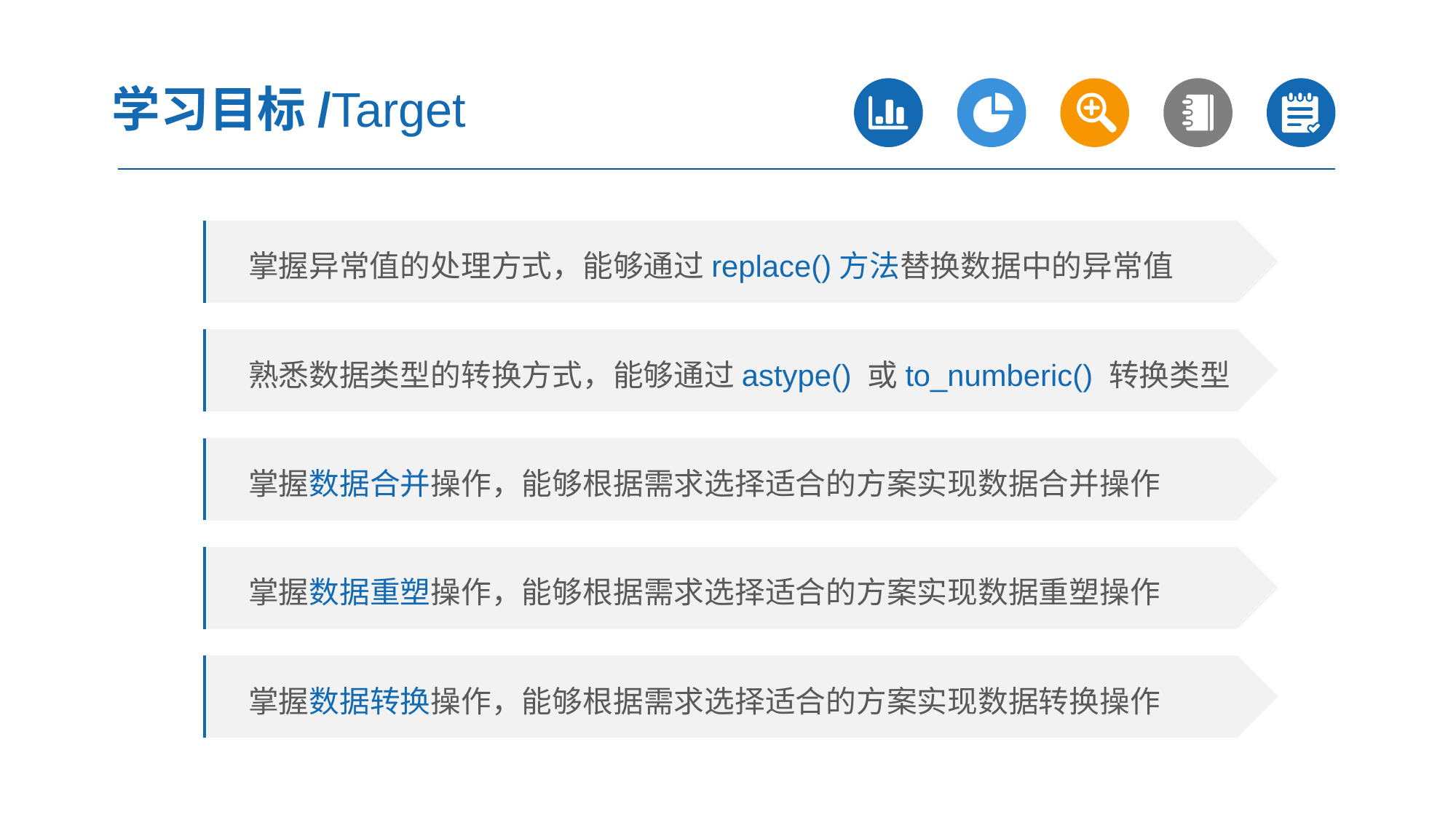

学习目标/Target
    掌握异常值的处理方式，能够通过replace()方法替换数据中的异常值

    熟悉数据类型的转换方式，能够通过astype() 或to_numberic() 转换类型

    掌握数据合并操作，能够根据需求选择适合的方案实现数据合并操作

    掌握数据重塑操作，能够根据需求选择适合的方案实现数据重塑操作

    掌握数据转换操作，能够根据需求选择适合的方案实现数据转换操作